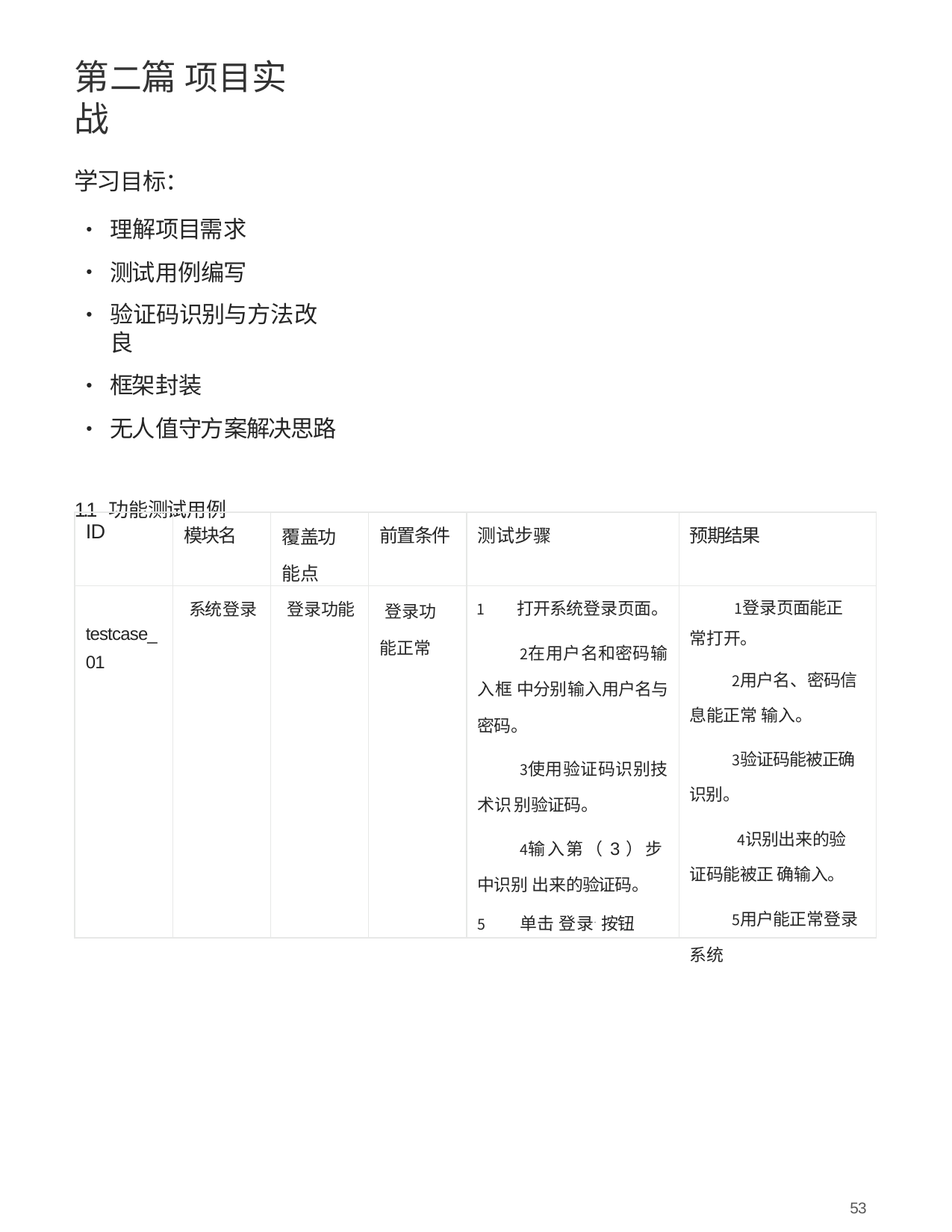

# 第⼆篇 项⽬实战
学习⽬标：
理解项⽬需求
测试⽤例编写
验证码识别与⽅法改良
框架封装
⽆⼈值守⽅案解决思路

1.1 功能测试⽤例
| ID | 模块名 | 覆盖功能点 | 前置条件 | 测试步骤 | 预期结果 |
| --- | --- | --- | --- | --- | --- |
| testcase\_ 01 | 系统登录 | 登录功能 | 登录功能正常 | 打开系统登录⻚⾯。 在⽤户名和密码输⼊框 中分别输⼊⽤户名与密码。 使⽤验证码识别技术识 别验证码。 输⼊第（3）步中识别 出来的验证码。 “ ” 单击 登录 按钮 | 登录⻚⾯能正常打开。 ⽤户名、密码信息能正常 输⼊。 验证码能被正确识别。 识别出来的验证码能被正 确输⼊。 ⽤户能正常登录系统 |
53